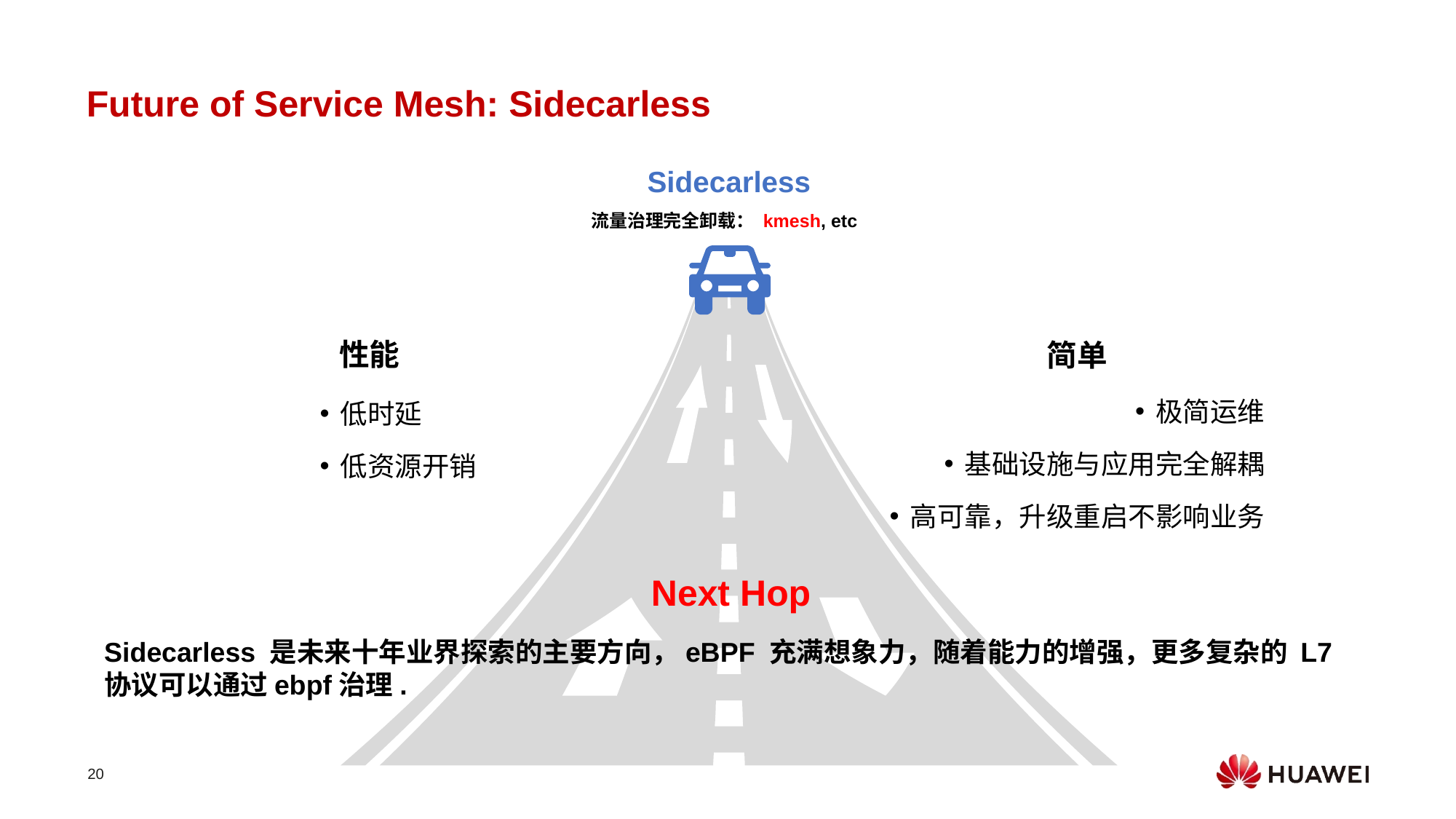

Future of Service Mesh: Sidecarless
Sidecarless
流量治理完全卸载： kmesh, etc

性能
简单

极简运维
基础设施与应用完全解耦
高可靠，升级重启不影响业务
低时延
低资源开销
Next Hop
Sidecarless 是未来十年业界探索的主要方向，eBPF 充满想象力，随着能力的增强，更多复杂的 L7 协议可以通过ebpf治理.